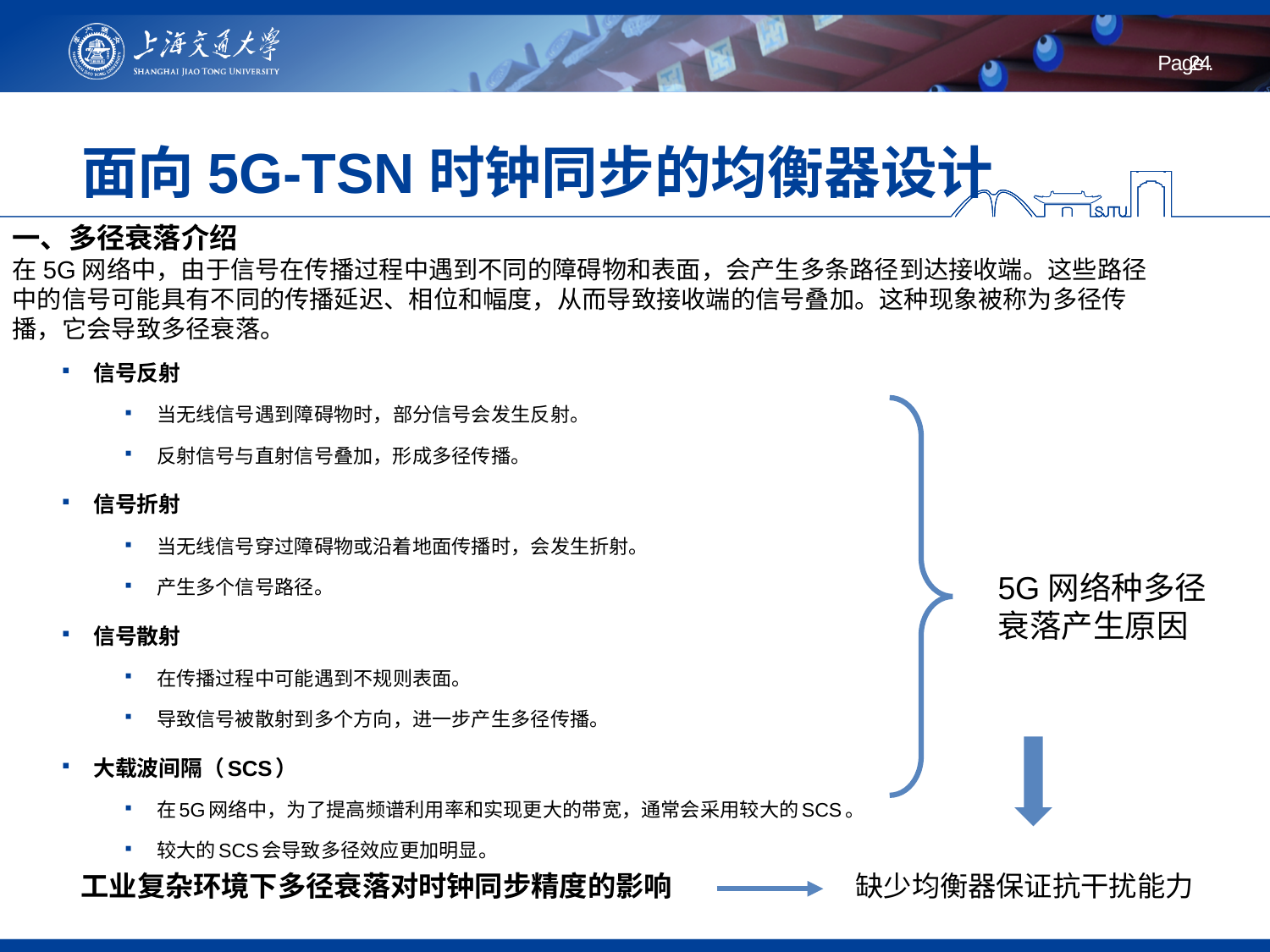

# 面向5G-TSN时钟同步的均衡器设计
一、多径衰落介绍
在5G网络中，由于信号在传播过程中遇到不同的障碍物和表面，会产生多条路径到达接收端。这些路径中的信号可能具有不同的传播延迟、相位和幅度，从而导致接收端的信号叠加。这种现象被称为多径传播，它会导致多径衰落。
信号反射
当无线信号遇到障碍物时，部分信号会发生反射。
反射信号与直射信号叠加，形成多径传播。
信号折射
当无线信号穿过障碍物或沿着地面传播时，会发生折射。
产生多个信号路径。
信号散射
在传播过程中可能遇到不规则表面。
导致信号被散射到多个方向，进一步产生多径传播。
大载波间隔（SCS）
在5G网络中，为了提高频谱利用率和实现更大的带宽，通常会采用较大的SCS。
较大的SCS会导致多径效应更加明显。

5G网络种多径衰落产生原因

工业复杂环境下多径衰落对时钟同步精度的影响
缺少均衡器保证抗干扰能力